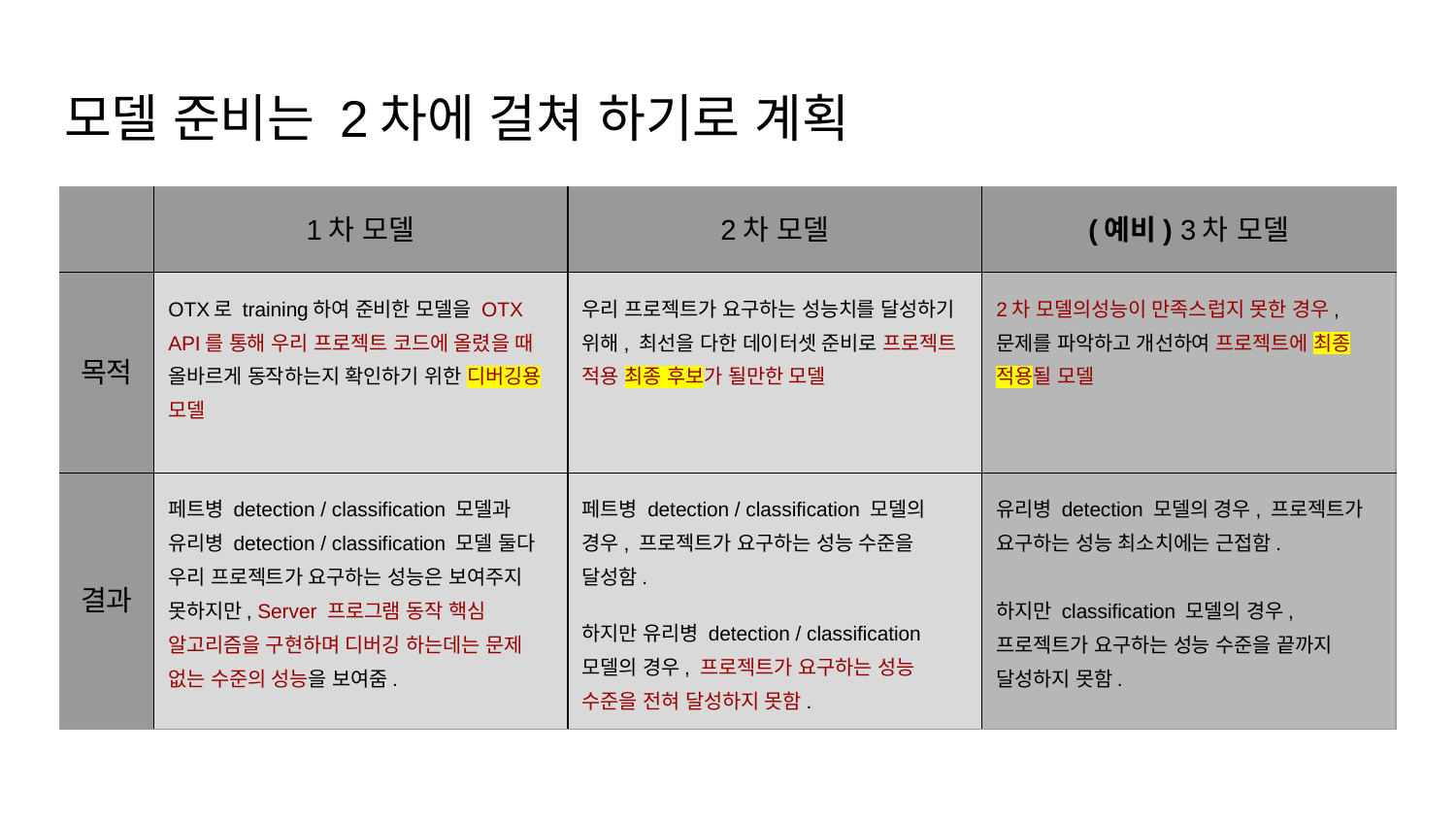

# 모델 준비는 2차에 걸쳐 하기로 계획
|  | 1차 모델 | 2차 모델 | (예비) 3차 모델 |
| --- | --- | --- | --- |
| 목적 | OTX로 training하여 준비한 모델을 OTX API를 통해 우리 프로젝트 코드에 올렸을 때 올바르게 동작하는지 확인하기 위한 디버깅용 모델 | 우리 프로젝트가 요구하는 성능치를 달성하기 위해, 최선을 다한 데이터셋 준비로 프로젝트 적용 최종 후보가 될만한 모델 | 2차 모델의성능이 만족스럽지 못한 경우, 문제를 파악하고 개선하여 프로젝트에 최종 적용될 모델 |
| 결과 | 페트병 detection / classification 모델과 유리병 detection / classification 모델 둘다 우리 프로젝트가 요구하는 성능은 보여주지 못하지만, Server 프로그램 동작 핵심 알고리즘을 구현하며 디버깅 하는데는 문제 없는 수준의 성능을 보여줌. | 페트병 detection / classification 모델의 경우, 프로젝트가 요구하는 성능 수준을 달성함. 하지만 유리병 detection / classification 모델의 경우, 프로젝트가 요구하는 성능 수준을 전혀 달성하지 못함. | 유리병 detection 모델의 경우, 프로젝트가 요구하는 성능 최소치에는 근접함. 하지만 classification 모델의 경우, 프로젝트가 요구하는 성능 수준을 끝까지 달성하지 못함. |